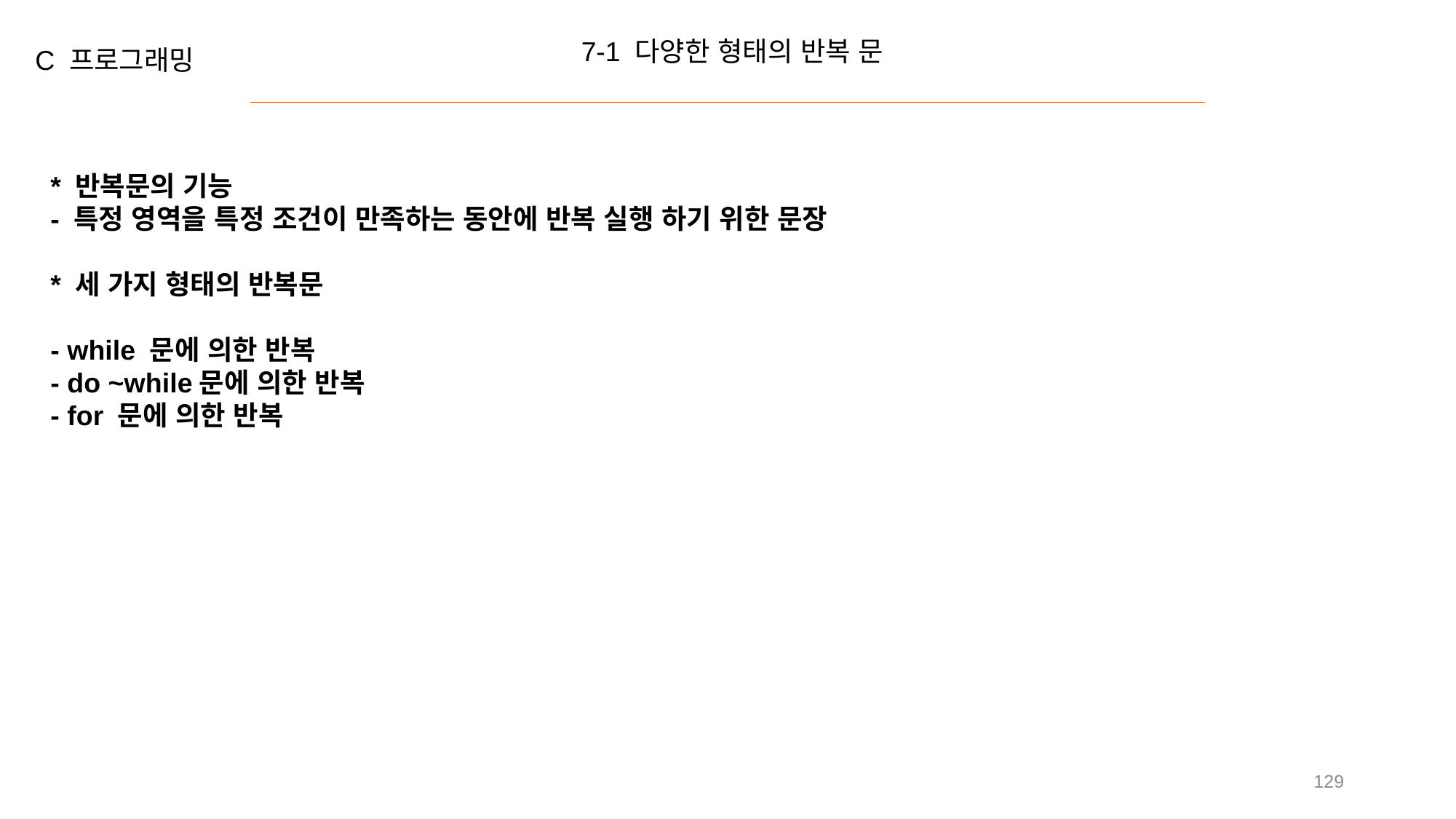

7-1 다양한 형태의 반복 문
C 프로그래밍
* 반복문의 기능
- 특정 영역을 특정 조건이 만족하는 동안에 반복 실행 하기 위한 문장

* 세 가지 형태의 반복문

- while 문에 의한 반복
- do ~while문에 의한 반복
- for 문에 의한 반복
129